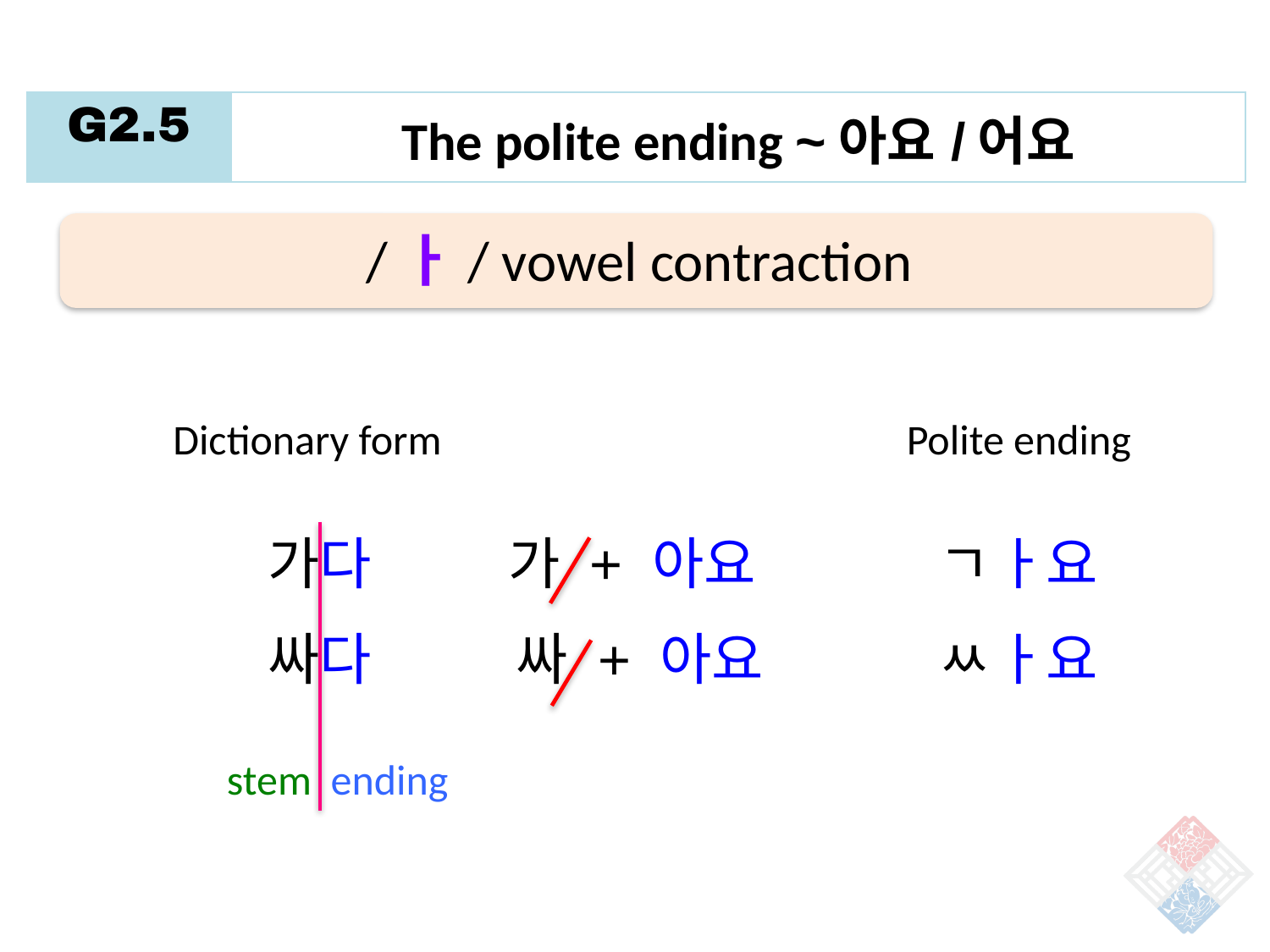

| G2.5 | The polite ending ~아요/어요 |
| --- | --- |

/ㅏ/ vowel contraction
Dictionary form
Polite ending
ㅏ요
ㅏ요
가다
싸다
가 + 아요
싸 + 아요
ㄱ
ㅆ
stem  ending